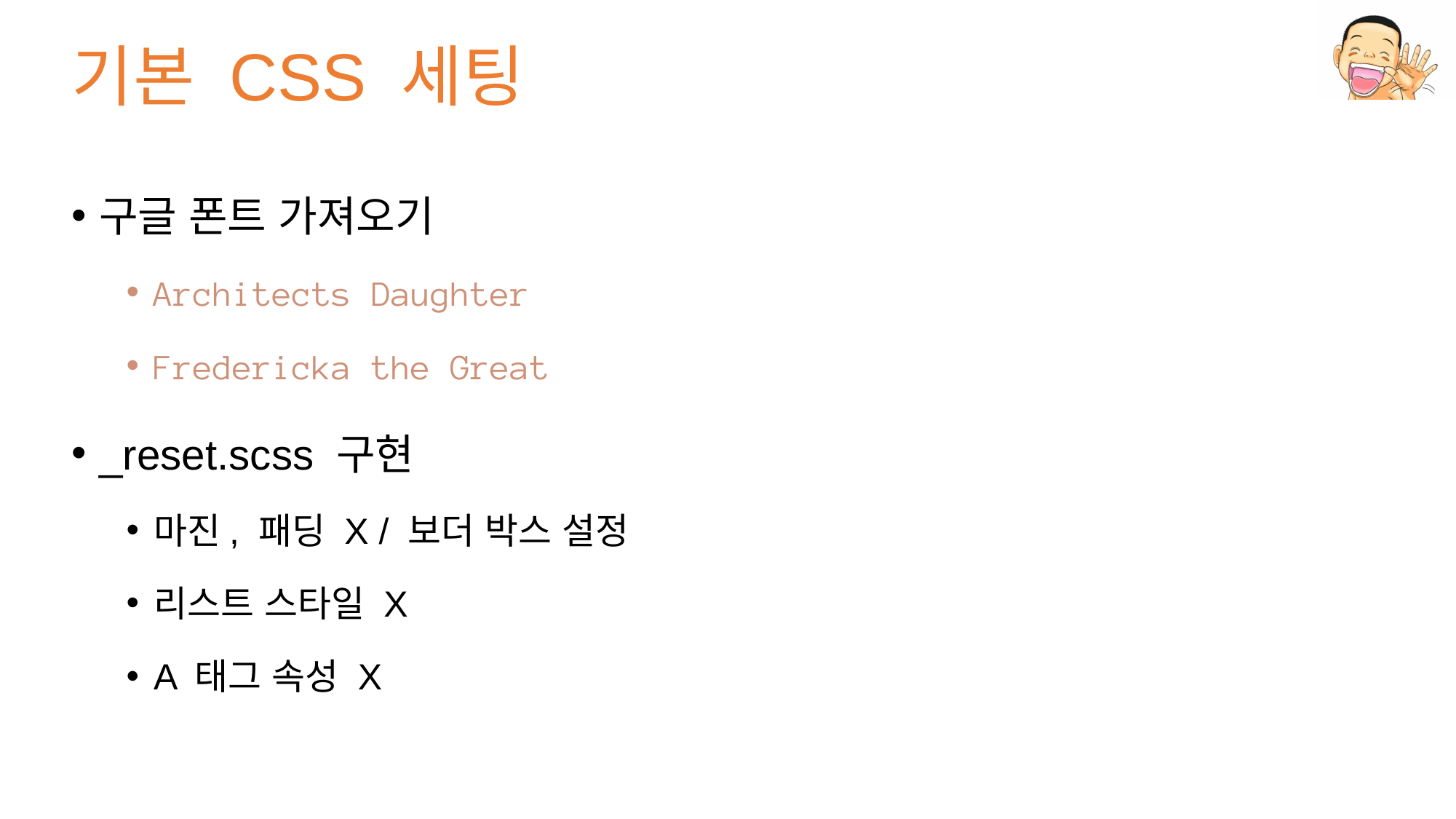

# 기본 CSS 세팅
구글 폰트 가져오기
Architects Daughter
Fredericka the Great
_reset.scss 구현
마진, 패딩 X / 보더 박스 설정
리스트 스타일 X
A 태그 속성 X